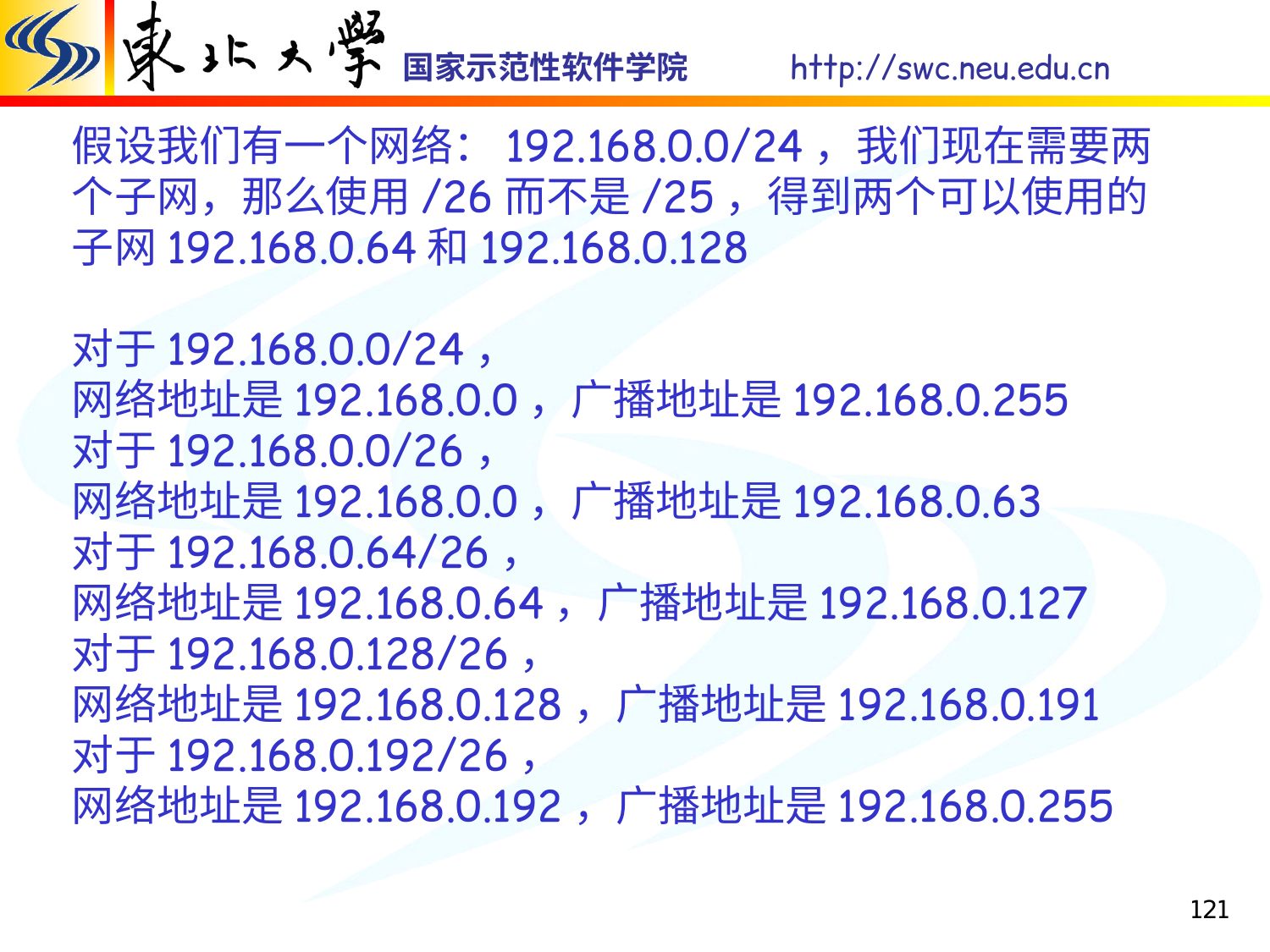

假设我们有一个网络：192.168.0.0/24，我们现在需要两个子网，那么使用/26而不是/25，得到两个可以使用的子网192.168.0.64和192.168.0.128

对于192.168.0.0/24，
网络地址是192.168.0.0，广播地址是192.168.0.255
对于192.168.0.0/26，
网络地址是192.168.0.0，广播地址是192.168.0.63
对于192.168.0.64/26，
网络地址是192.168.0.64，广播地址是192.168.0.127
对于192.168.0.128/26，
网络地址是192.168.0.128，广播地址是192.168.0.191
对于192.168.0.192/26，
网络地址是192.168.0.192，广播地址是192.168.0.255
121